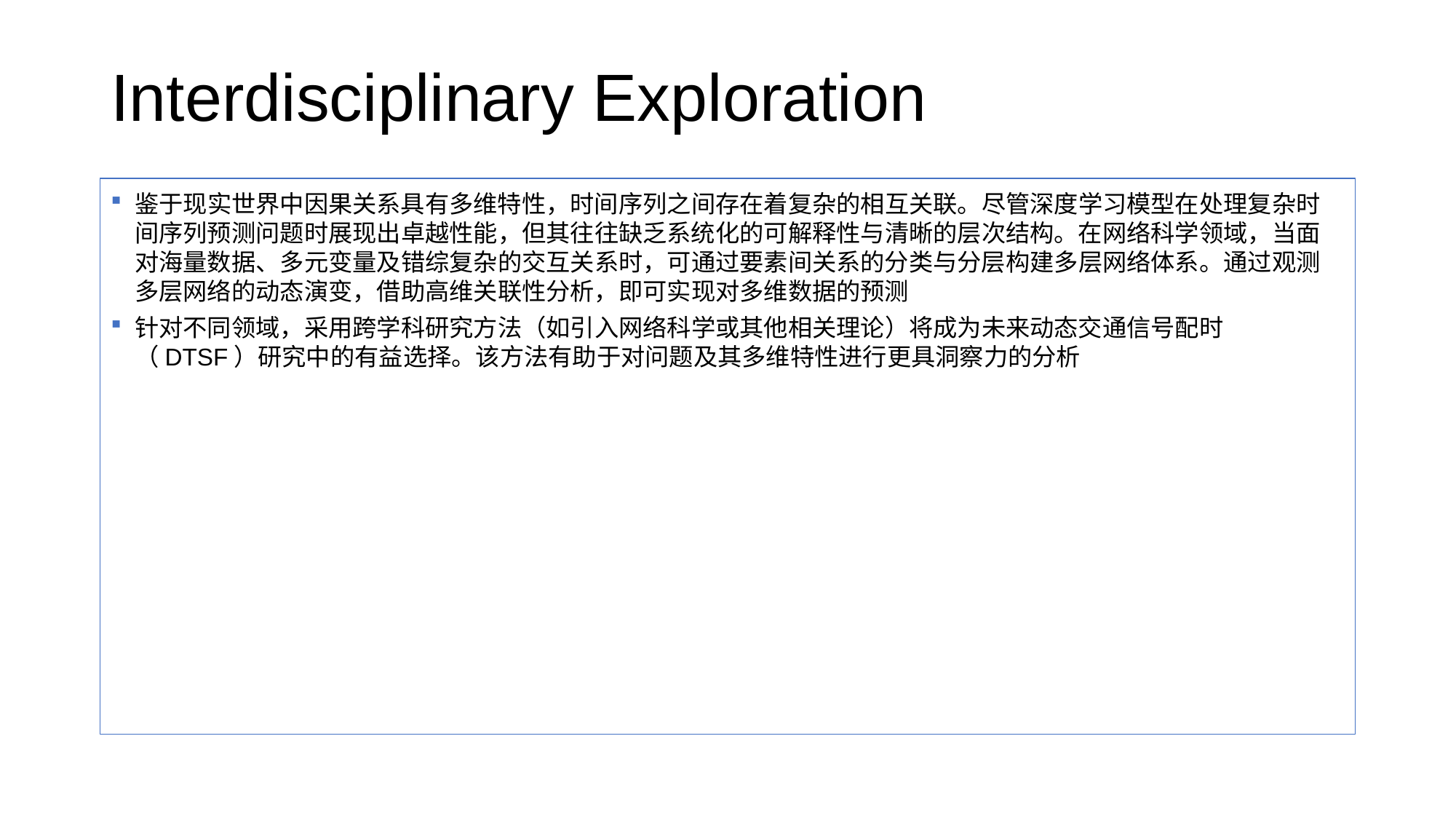

# Interdisciplinary Exploration
鉴于现实世界中因果关系具有多维特性，时间序列之间存在着复杂的相互关联。尽管深度学习模型在处理复杂时间序列预测问题时展现出卓越性能，但其往往缺乏系统化的可解释性与清晰的层次结构。在网络科学领域，当面对海量数据、多元变量及错综复杂的交互关系时，可通过要素间关系的分类与分层构建多层网络体系。通过观测多层网络的动态演变，借助高维关联性分析，即可实现对多维数据的预测
针对不同领域，采用跨学科研究方法（如引入网络科学或其他相关理论）将成为未来动态交通信号配时（DTSF）研究中的有益选择。该方法有助于对问题及其多维特性进行更具洞察力的分析